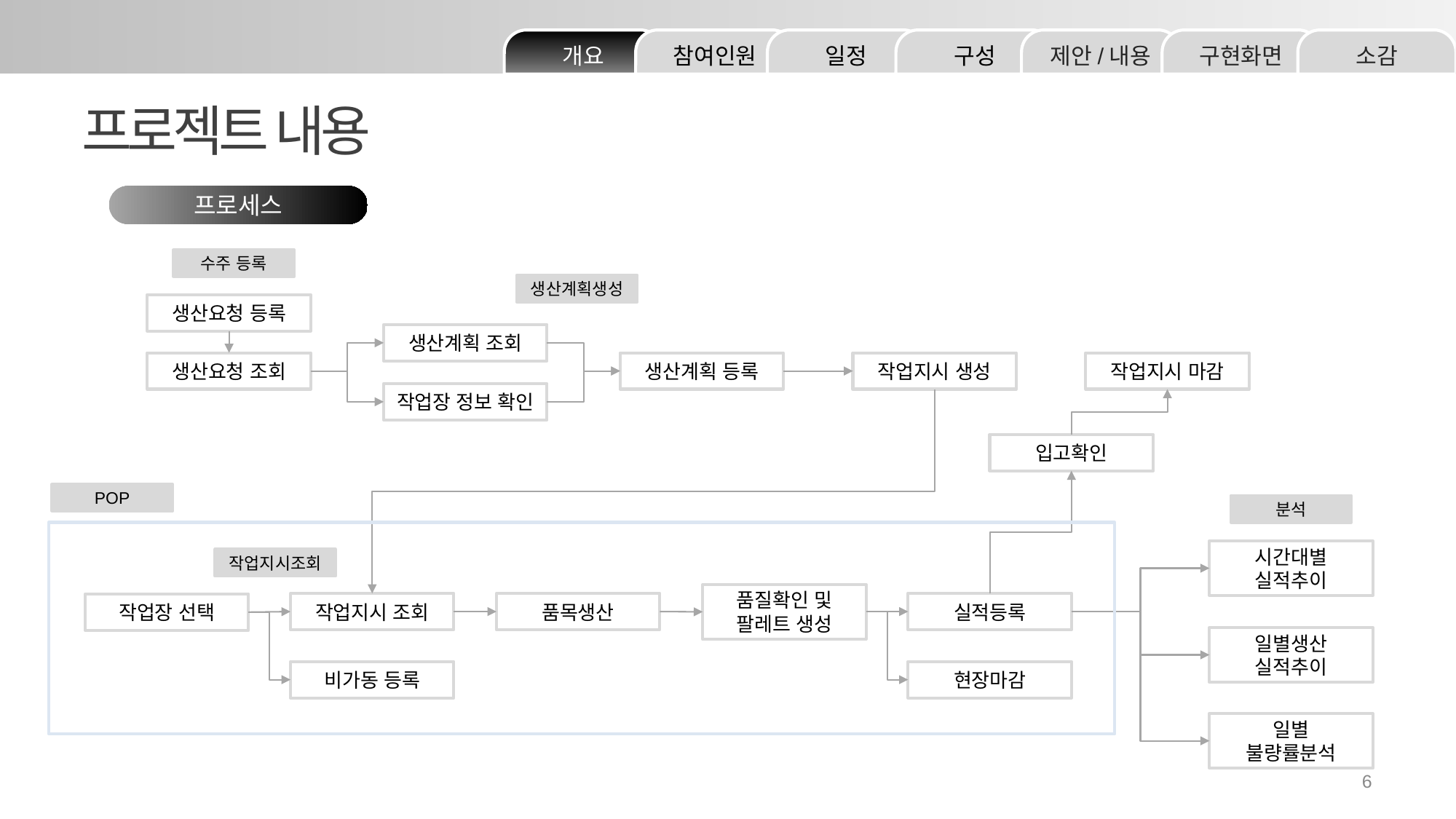

소감
구현화면
제안/내용
구성
일정
참여인원
개요

프로젝트 내용
프로세스
수주 등록
생산계획생성
생산요청 등록
생산계획 조회
생산요청 조회
생산계획 등록
작업지시 생성
작업지시 마감
작업장 정보 확인
입고확인
POP
분석

시간대별
실적추이
작업지시조회
품질확인 및
팔레트 생성
작업지시 조회
품목생산
실적등록
작업장 선택
일별생산
실적추이
비가동 등록
현장마감
일별
불량률분석
6